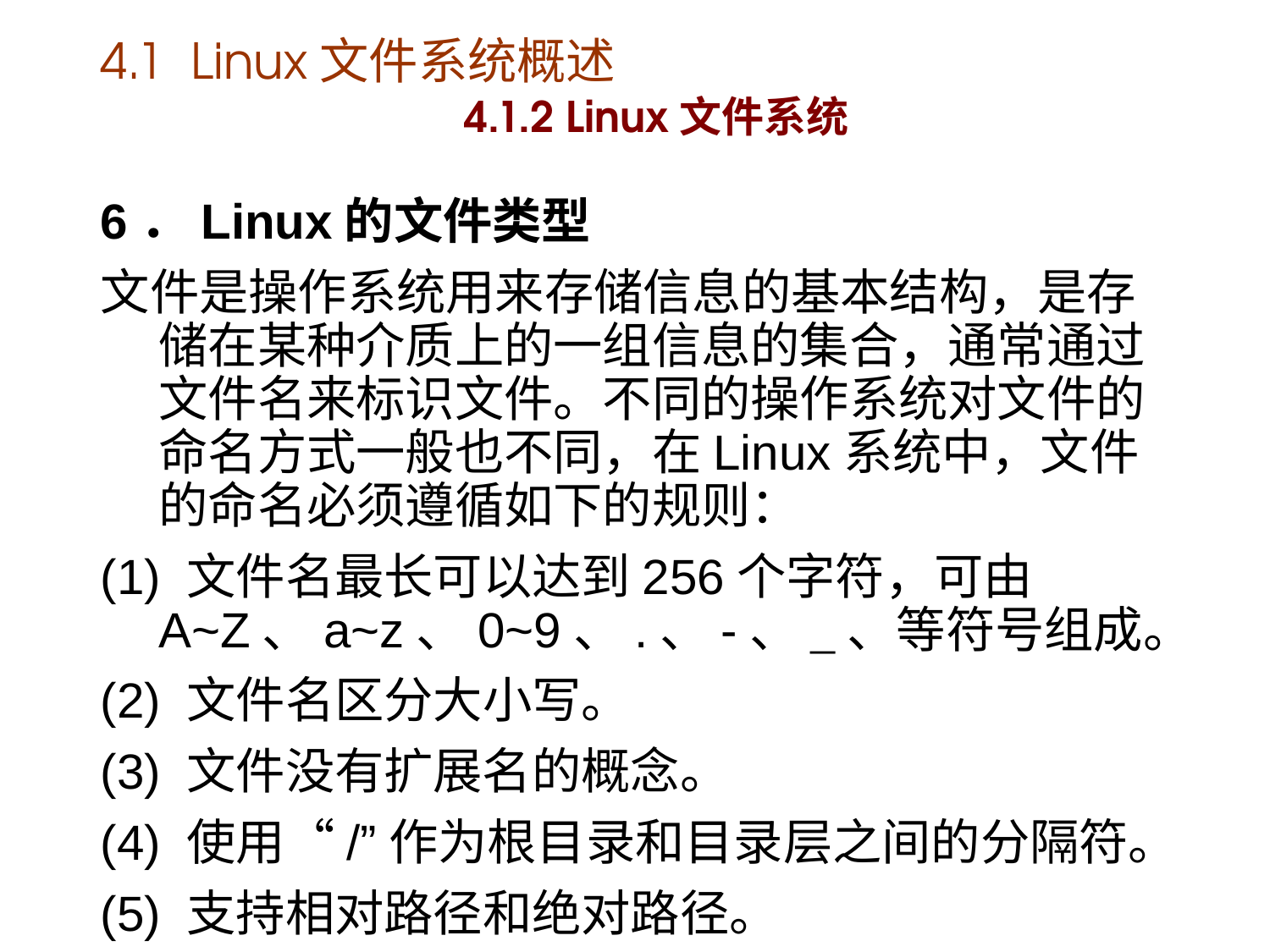

# 4.1  Linux文件系统概述 4.1.2 Linux文件系统
6．Linux的文件类型
文件是操作系统用来存储信息的基本结构，是存储在某种介质上的一组信息的集合，通常通过文件名来标识文件。不同的操作系统对文件的命名方式一般也不同，在Linux系统中，文件的命名必须遵循如下的规则：
(1) 文件名最长可以达到256个字符，可由A~Z、a~z、0~9、.、-、_、等符号组成。
(2) 文件名区分大小写。
(3) 文件没有扩展名的概念。
(4) 使用“/”作为根目录和目录层之间的分隔符。
(5) 支持相对路径和绝对路径。